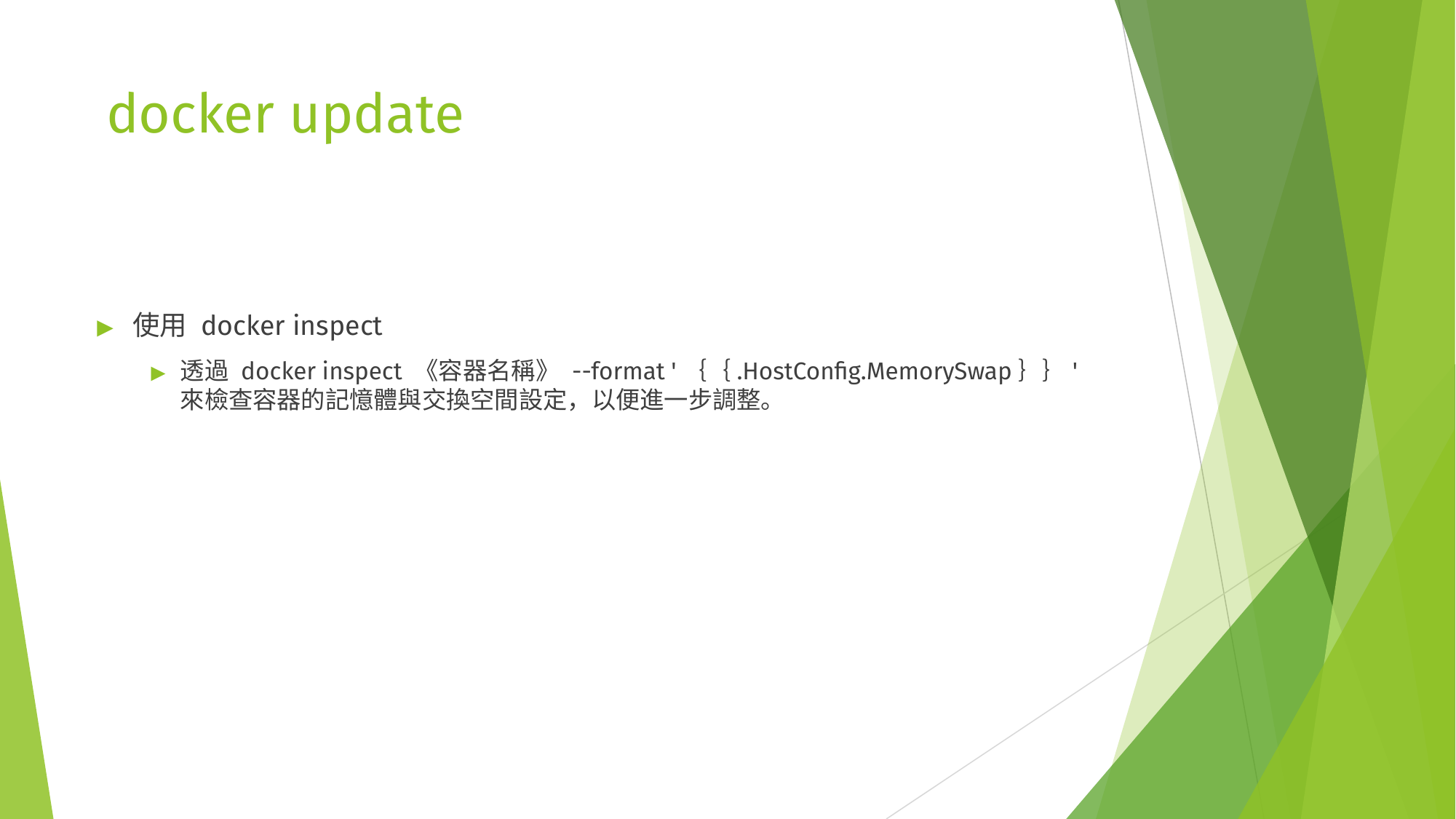

# docker update

使用 docker inspect
透過 docker inspect 《容器名稱》 --format '｛｛.HostConfig.MemorySwap｝｝' 來檢查容器的記憶體與交換空間設定，以便進一步調整。